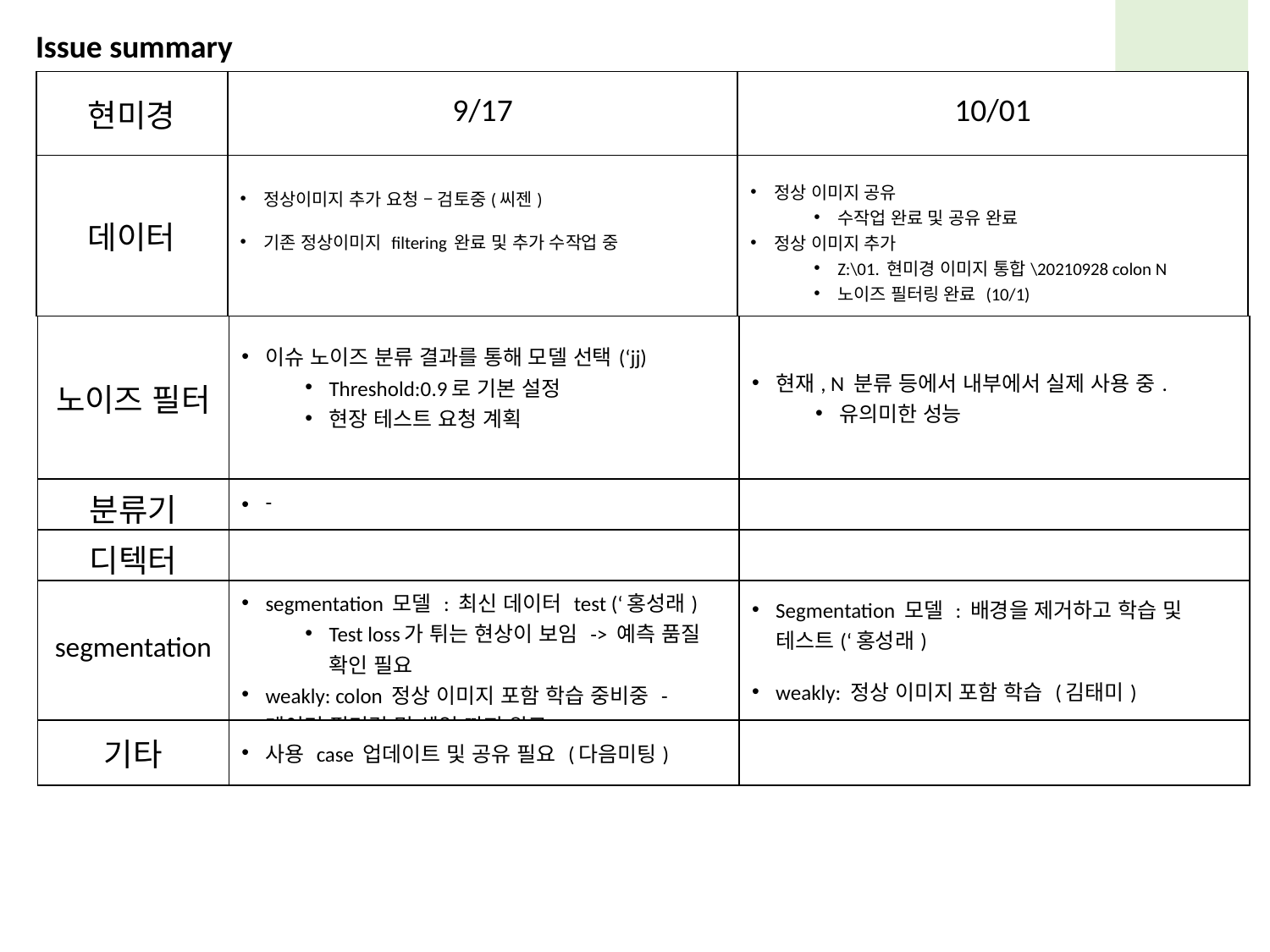

Issue summary
| 현미경 | 9/17 | 10/01 |
| --- | --- | --- |
| 데이터 | 정상이미지 추가 요청 – 검토중(씨젠) 기존 정상이미지 filtering 완료 및 추가 수작업 중 | 정상 이미지 공유 수작업 완료 및 공유 완료 정상 이미지 추가 Z:\01. 현미경 이미지 통합\20210928 colon N 노이즈 필터링 완료 (10/1) |
| 노이즈 필터 | 이슈 노이즈 분류 결과를 통해 모델 선택(‘jj) Threshold:0.9로 기본 설정 현장 테스트 요청 계획 | 현재, N 분류 등에서 내부에서 실제 사용 중. 유의미한 성능 |
| --- | --- | --- |
| 분류기 | - |  |
| 디텍터 |  |  |
| segmentation | segmentation 모델 : 최신 데이터 test (‘홍성래) Test loss가 튀는 현상이 보임 -> 예측 품질 확인 필요 weakly: colon 정상 이미지 포함 학습 중비중 -데이터 필터링 및 셋업 까지 완료 | Segmentation 모델 : 배경을 제거하고 학습 및 테스트(‘홍성래) weakly: 정상 이미지 포함 학습 (김태미) |
| 기타 | 사용 case 업데이트 및 공유 필요 (다음미팅) |  |